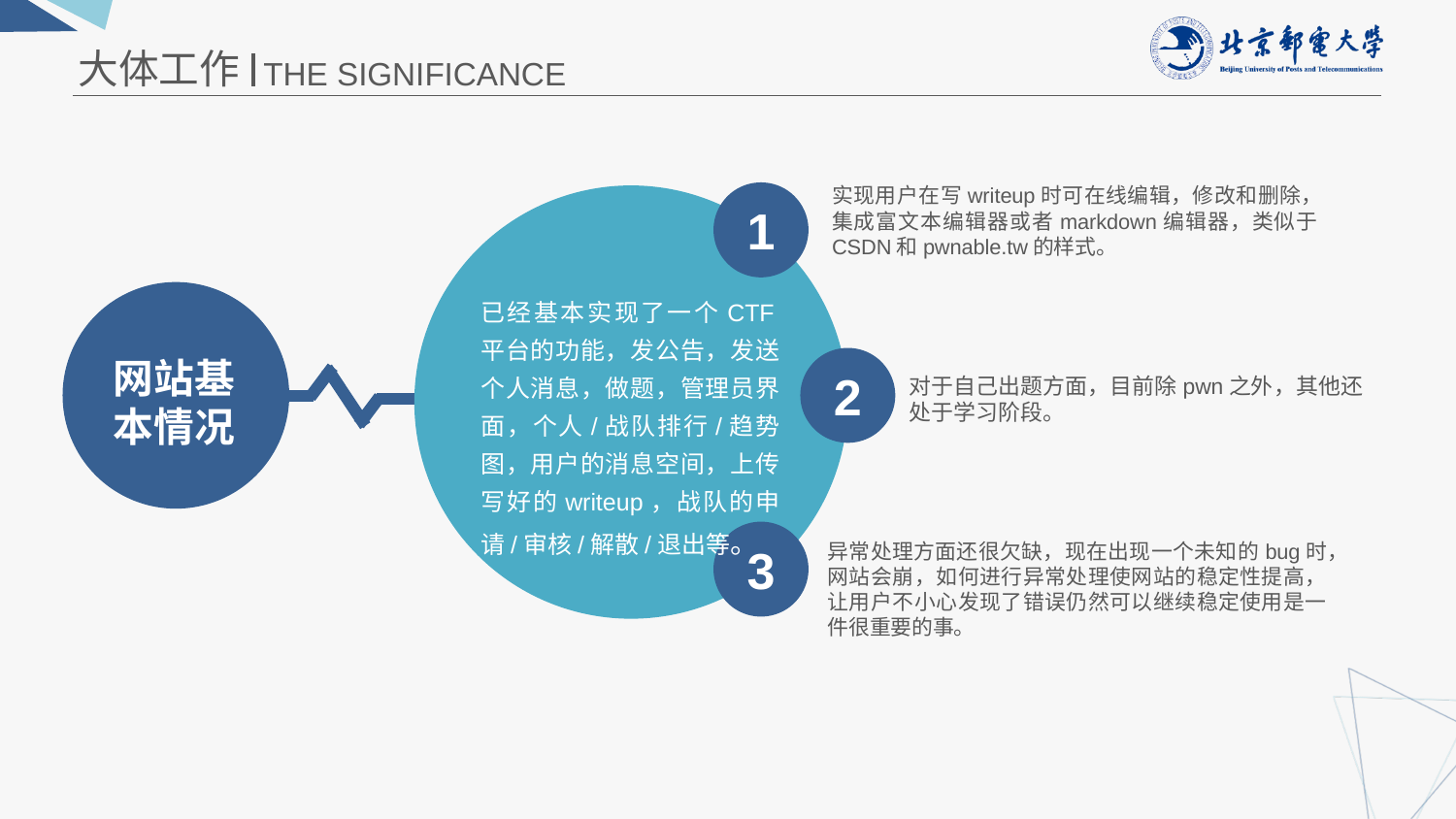

大体工作
THE SIGNIFICANCE
1
实现用户在写writeup时可在线编辑，修改和删除，集成富文本编辑器或者markdown编辑器，类似于CSDN和pwnable.tw的样式。

已经基本实现了一个CTF平台的功能，发公告，发送个人消息，做题，管理员界面，个人/战队排行/趋势图，用户的消息空间，上传写好的writeup，战队的申请/审核/解散/退出等。
2
网站基本情况
对于自己出题方面，目前除pwn之外，其他还处于学习阶段。
3
异常处理方面还很欠缺，现在出现一个未知的bug时，网站会崩，如何进行异常处理使网站的稳定性提高，让用户不小心发现了错误仍然可以继续稳定使用是一件很重要的事。